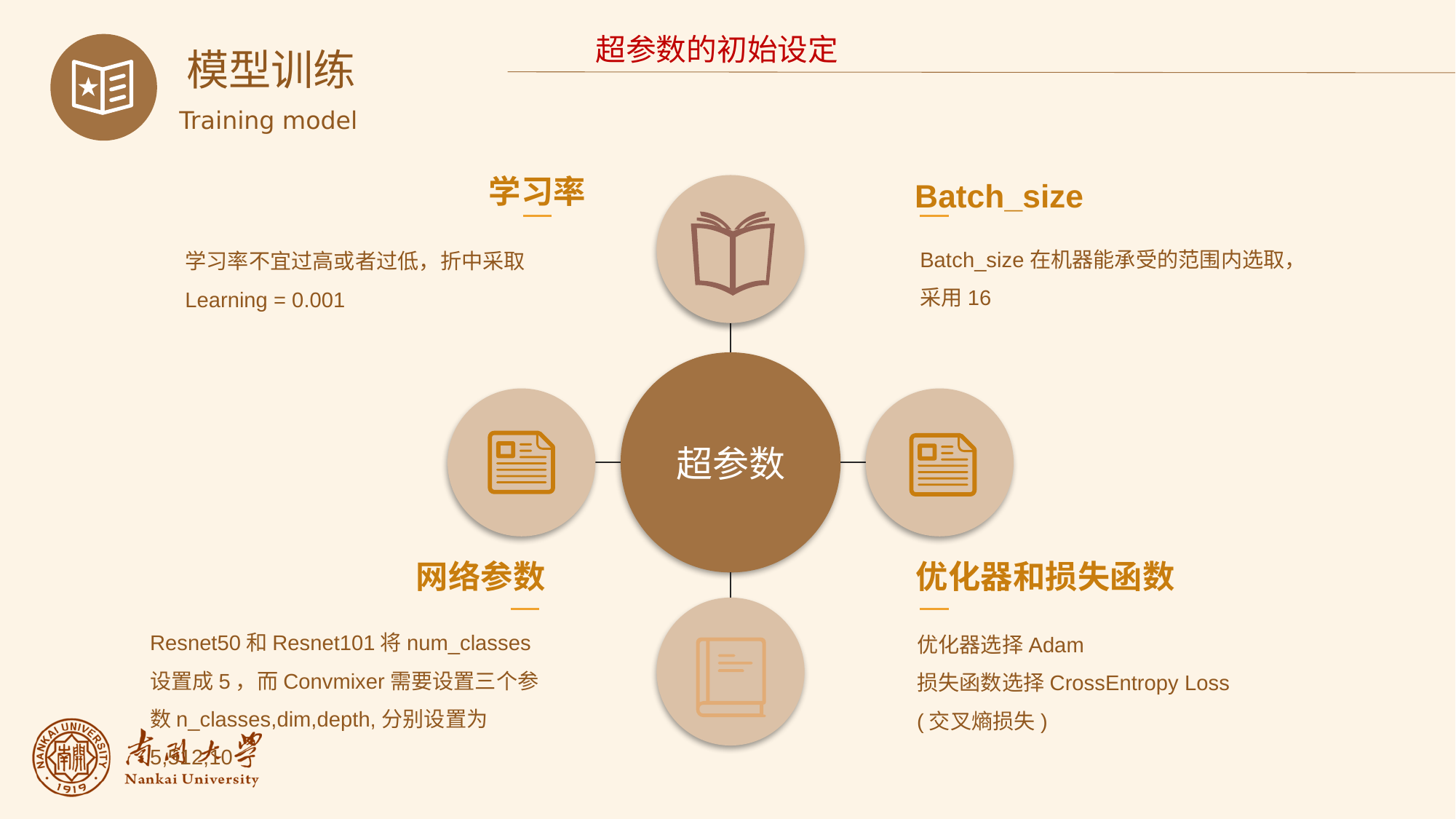

超参数的初始设定

模型训练

Training model
学习率
Batch_size

Batch_size在机器能承受的范围内选取，采用16
学习率不宜过高或者过低，折中采取
Learning = 0.001

超参数

网络参数
优化器和损失函数

Resnet50和Resnet101将num_classes设置成5，而Convmixer需要设置三个参数n_classes,dim,depth,分别设置为5,512,10
优化器选择Adam
损失函数选择CrossEntropy Loss
(交叉熵损失)